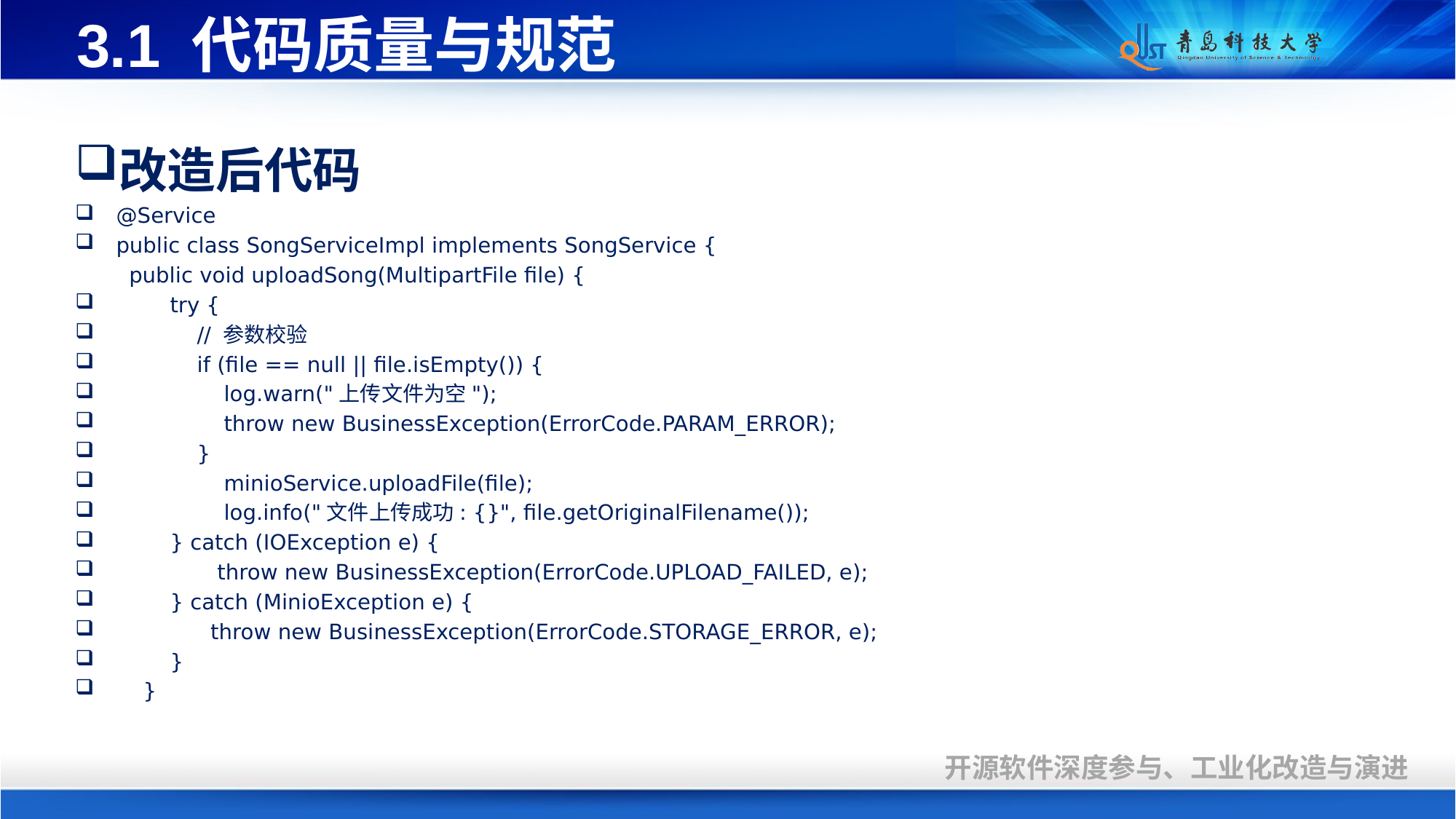

# 3.1 代码质量与规范
改造后代码
@Service
public class SongServiceImpl implements SongService {
        public void uploadSong(MultipartFile file) {
        try {
            // 参数校验
            if (file == null || file.isEmpty()) {
                log.warn("上传文件为空");
                throw new BusinessException(ErrorCode.PARAM_ERROR);
            }
                minioService.uploadFile(file);
                log.info("文件上传成功: {}", file.getOriginalFilename());
        } catch (IOException e) {
               throw new BusinessException(ErrorCode.UPLOAD_FAILED, e);
        } catch (MinioException e) {
              throw new BusinessException(ErrorCode.STORAGE_ERROR, e);
        }
    }